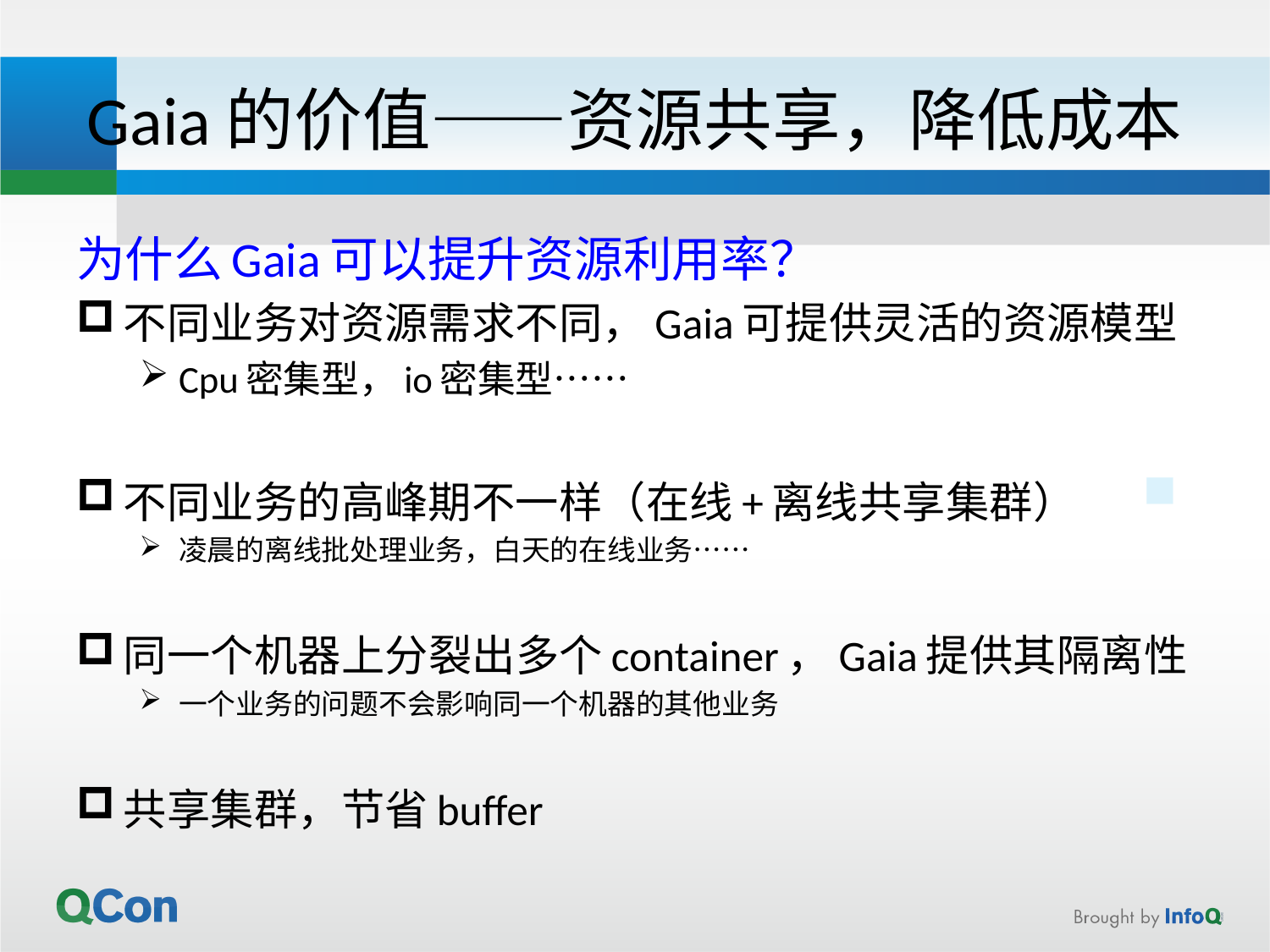

# Gaia的价值——资源共享，降低成本
为什么Gaia可以提升资源利用率？
不同业务对资源需求不同，Gaia可提供灵活的资源模型
Cpu密集型，io密集型……

不同业务的高峰期不一样（在线+离线共享集群）
凌晨的离线批处理业务，白天的在线业务……

同一个机器上分裂出多个container，Gaia提供其隔离性
一个业务的问题不会影响同一个机器的其他业务

共享集群，节省buffer